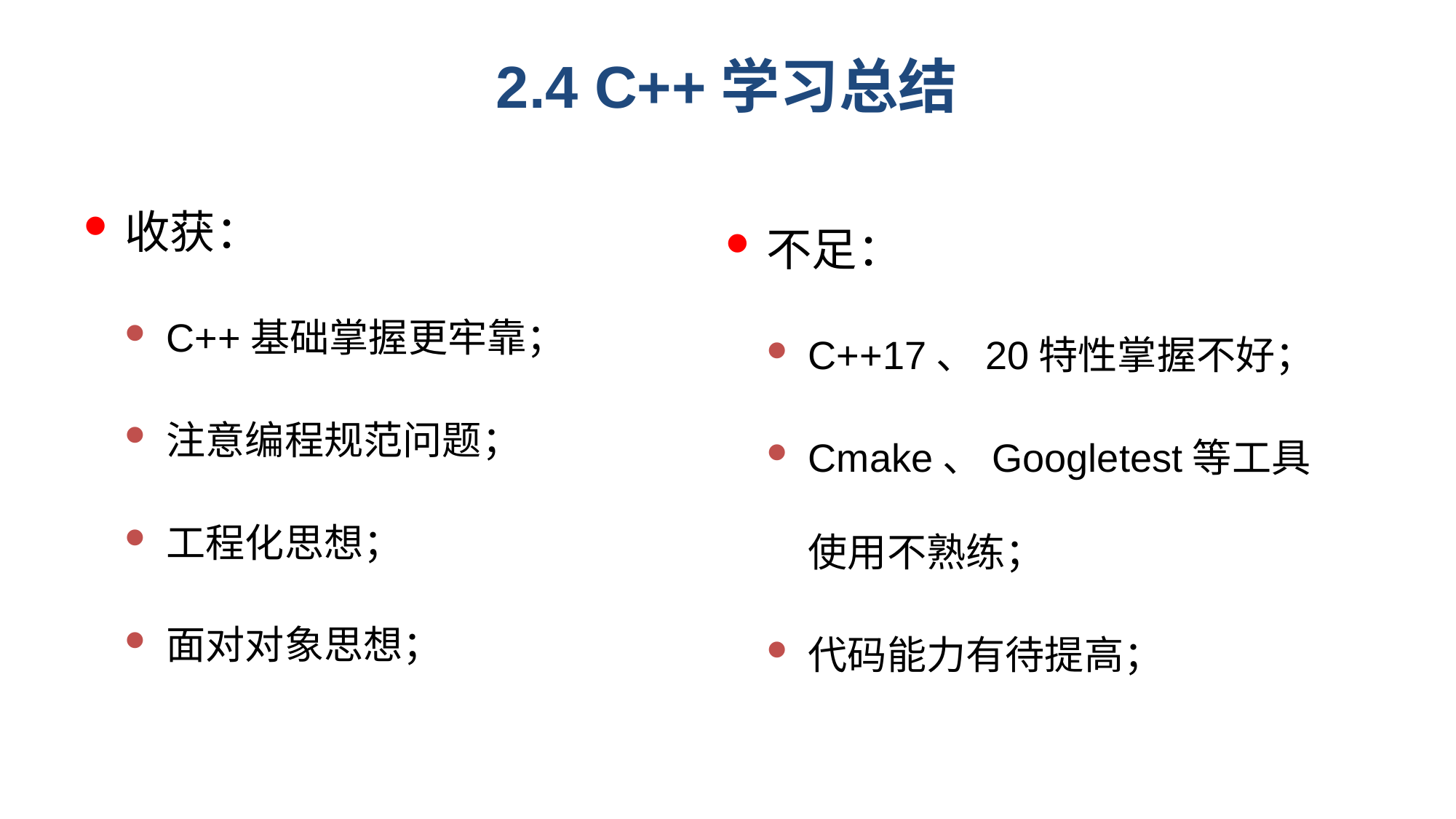

# 2.4 C++学习总结
收获：
C++基础掌握更牢靠；
注意编程规范问题；
工程化思想；
面对对象思想；

不足：
C++17、20特性掌握不好；
Cmake、Googletest等工具使用不熟练；
代码能力有待提高；